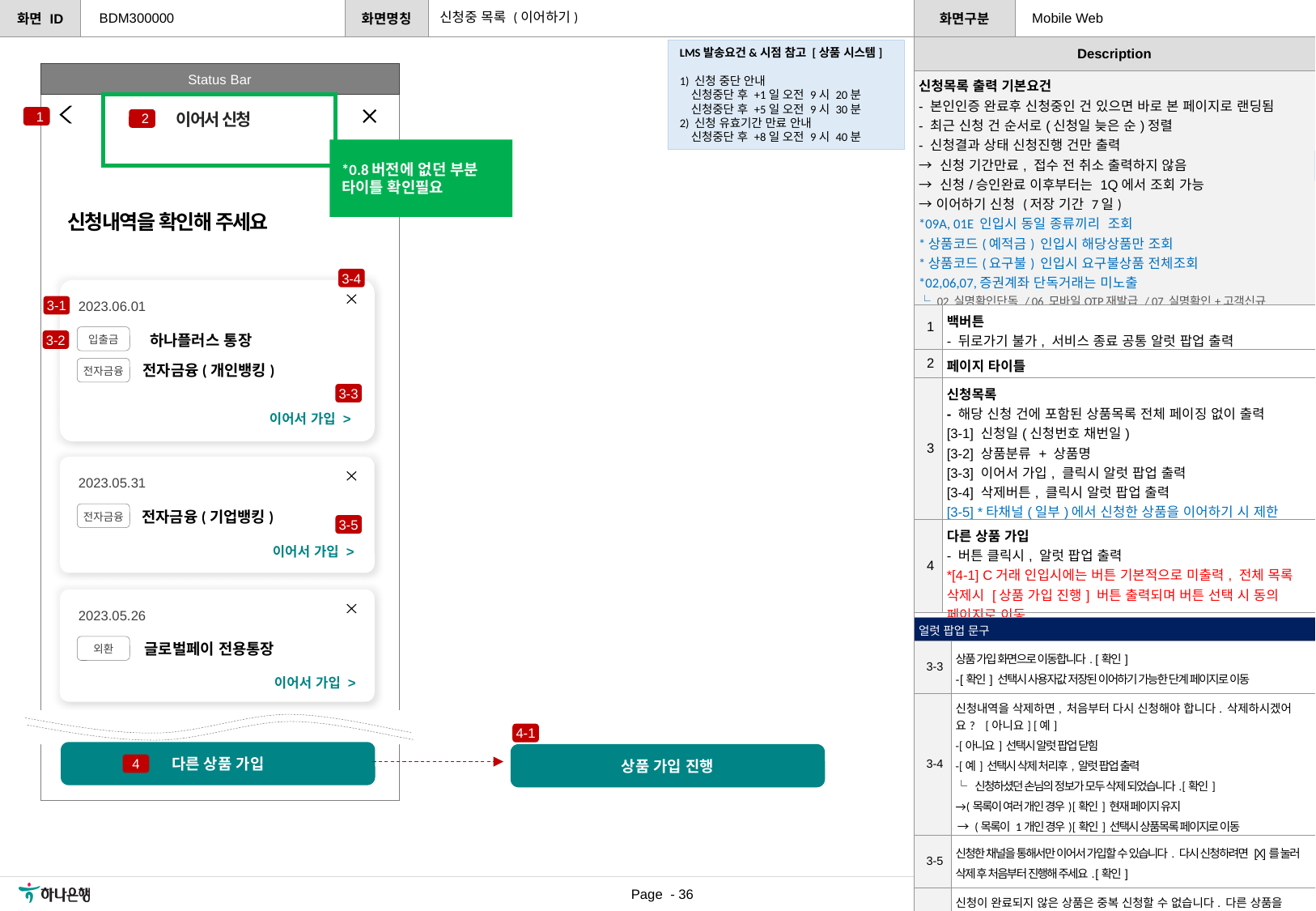

신청중 목록 (이어하기)
BDM300000
Mobile Web
LMS발송요건&시점 참고 [상품 시스템]
1) 신청 중단 안내
신청중단 후 +1일 오전 9시 20분
신청중단 후 +5일 오전 9시 30분
2) 신청 유효기간 만료 안내
신청중단 후 +8일 오전 9시 40분
Status Bar

| 신청목록 출력 기본요건 - 본인인증 완료후 신청중인 건 있으면 바로 본 페이지로 랜딩됨 - 최근 신청 건 순서로(신청일 늦은 순)정렬 - 신청결과 상태 신청진행 건만 출력 → 신청 기간만료, 접수 전 취소 출력하지 않음 → 신청/승인완료 이후부터는 1Q에서 조회 가능 → 이어하기 신청 (저장 기간 7일) \*09A, 01E 인입시 동일 종류끼리 조회 \*상품코드(예적금) 인입시 해당상품만 조회 \*상품코드(요구불) 인입시 요구불상품 전체조회 \*02,06,07,증권계좌 단독거래는 미노출 └ 02 실명확인단독 / 06 모바일OTP재발급 / 07 실명확인+고객신규 \*내아이통장만들기는 이어하기 불요 (원큐 메뉴에서만 진입가능하고, 거기서는 무조건 스크래핑을 태울 것이므로) |  |
| --- | --- |
| 1 | 백버튼 - 뒤로가기 불가, 서비스 종료 공통 알럿 팝업 출력 |
| 2 | 페이지 타이틀 |
| 3 | 신청목록 - 해당 신청 건에 포함된 상품목록 전체 페이징 없이 출력 [3-1] 신청일(신청번호 채번일) [3-2] 상품분류 + 상품명 [3-3] 이어서 가입, 클릭시 알럿 팝업 출력 [3-4] 삭제버튼, 클릭시 알럿 팝업 출력 [3-5] \*타채널(일부)에서 신청한 상품을 이어하기 시 제한 안내 팝업 |
| 4 | 다른 상품 가입 - 버튼 클릭시, 알럿 팝업 출력 \*[4-1] C거래 인입시에는 버튼 기본적으로 미출력, 전체 목록 삭제시 [상품 가입 진행] 버튼 출력되며 버튼 선택 시 동의 페이지로 이동 |
[수정요약] 2023.06.26
- C거레 인입시, [2] 버튼 제어 케이스 추가

1
2
이어서 신청
*0.8버전에 없던 부분 타이틀 확인필요
[수정요약] 2023.06.30
UI/UX피드백 업데이트
1) Back버튼 모든화면 적용
- 백버튼 추가
2) Header / Stepper 없는 화면영역에 대한 고민
- 페이지 타이틀 추가
신청내역을 확인해 주세요
3-4

2023.06.01
3-1
하나플러스 통장

입출금
3-2
전자금융(개인뱅킹)

전자금융
3-3
이어서 가입 >

2023.05.31
전자금융(기업뱅킹)

전자금융
3-5
이어서 가입 >

2023.05.26
| 얼럿 팝업 문구 |  |
| --- | --- |
| 3-3 | 상품 가입 화면으로 이동합니다. [확인] - [확인] 선택시 사용자값 저장된 이어하기 가능한 단계 페이지로 이동 |
| 3-4 | 신청내역을 삭제하면, 처음부터 다시 신청해야 합니다. 삭제하시겠어요? [아니요] [예] - [아니요] 선택시 알럿 팝업 닫힘 - [예] 선택시 삭제 처리후, 알럿 팝업 출력 └ 신청하셨던 손님의 정보가 모두 삭제 되었습니다. [확인] → (목록이 여러 개인 경우) [확인] 현재 페이지 유지 → (목록이 1개인 경우) [확인] 선택시 상품목록 페이지로 이동 |
| 3-5 | 신청한 채널을 통해서만 이어서 가입할 수 있습니다. 다시 신청하려면 [X]를 눌러 삭제 후 처음부터 진행해 주세요. [확인] |
| 4 | 신청이 완료되지 않은 상품은 중복 신청할 수 없습니다. 다른 상품을 가입하시겠어요? [아니요] [예] - [아니요] 선택시 알럿 팝업 닫힘 - [예] 상품 선택 목록 페이지로 이동 |
글로벌페이 전용통장

외환
이어서 가입 >

4-1
다른 상품 가입
상품 가입 진행
4